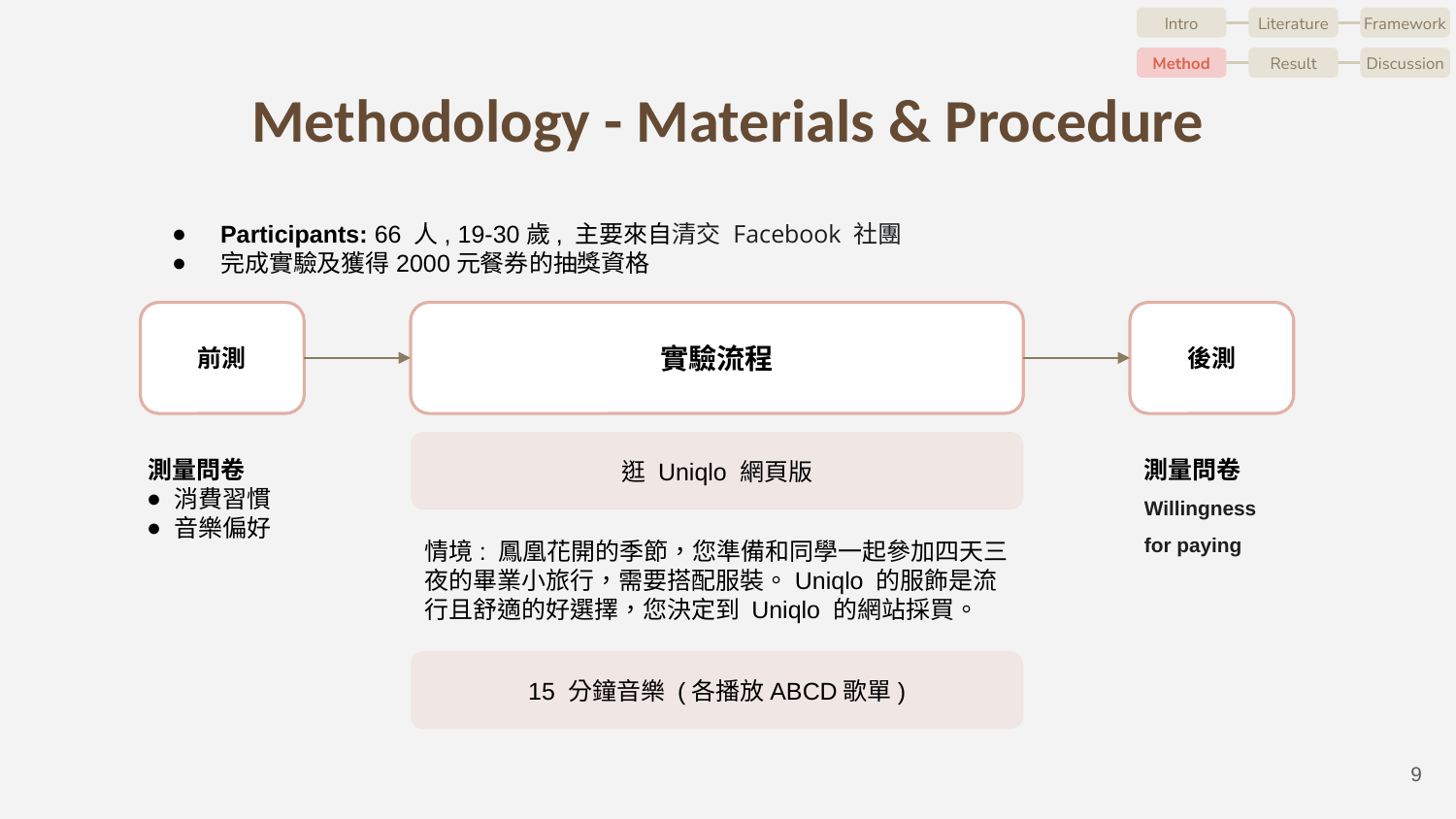

Intro
Literature
Framework
Method
Result
Discussion
# Methodology - Materials & Procedure
Participants: 66 人, 19-30歲, 主要來自清交 Facebook 社團
完成實驗及獲得2000元餐券的抽獎資格
前測
實驗流程
後測
逛 Uniqlo 網頁版
      測量問卷
消費習慣
音樂偏好
測量問卷
Willingness
for paying
情境: 鳳凰花開的季節，您準備和同學一起參加四天三夜的畢業小旅行，需要搭配服裝。Uniqlo 的服飾是流行且舒適的好選擇，您決定到 Uniqlo 的網站採買。
15 分鐘音樂 (各播放ABCD歌單)
9